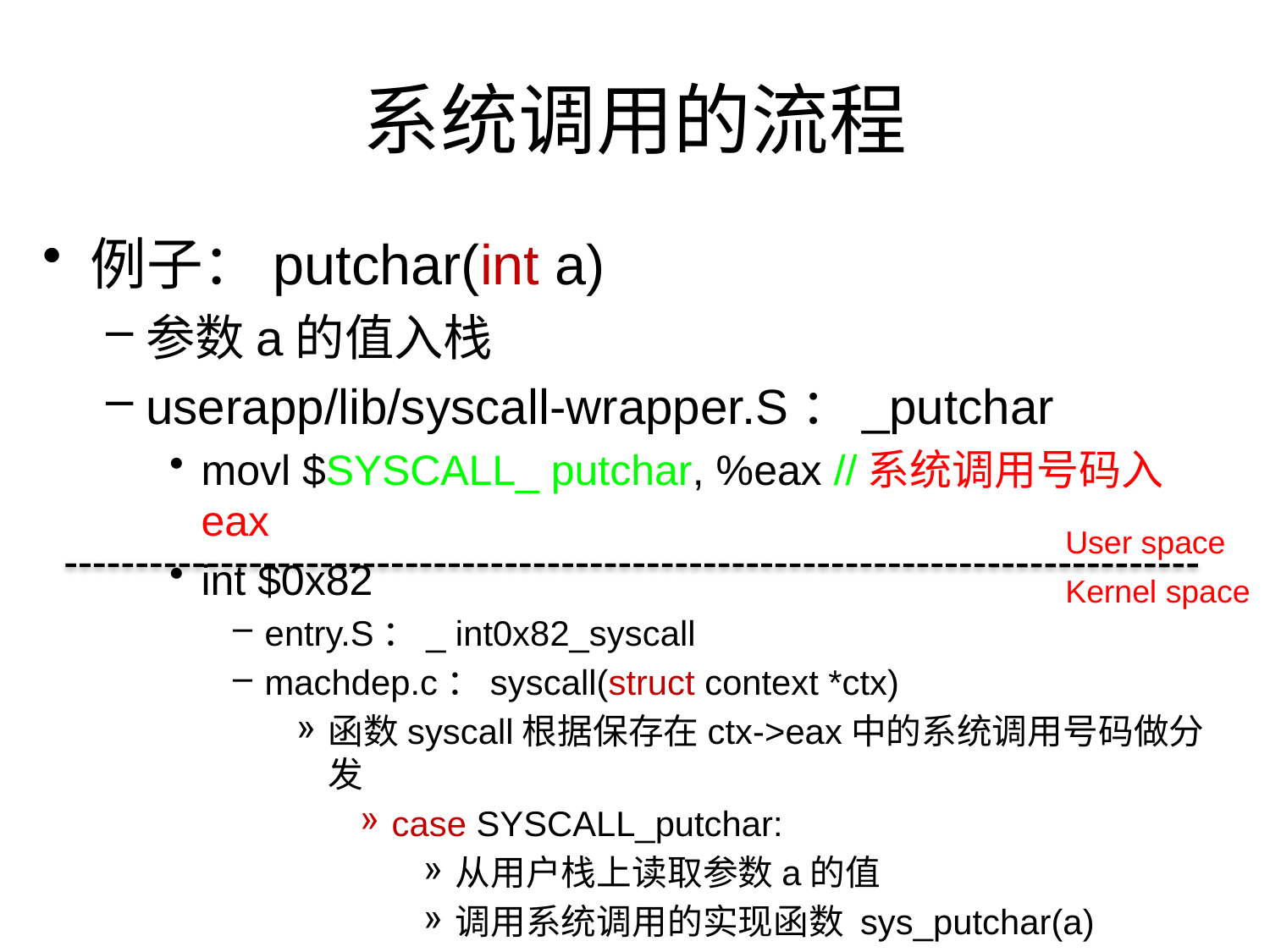

# 系统调用的流程
例子：putchar(int a)
参数a的值入栈
userapp/lib/syscall-wrapper.S：_putchar
movl $SYSCALL_ putchar, %eax //系统调用号码入eax
int $0x82
entry.S：_ int0x82_syscall
machdep.c：syscall(struct context *ctx)
函数syscall根据保存在ctx->eax中的系统调用号码做分发
case SYSCALL_putchar:
从用户栈上读取参数a的值
调用系统调用的实现函数 sys_putchar(a)
entry.S：_ret_from_syscall
User space
Kernel space